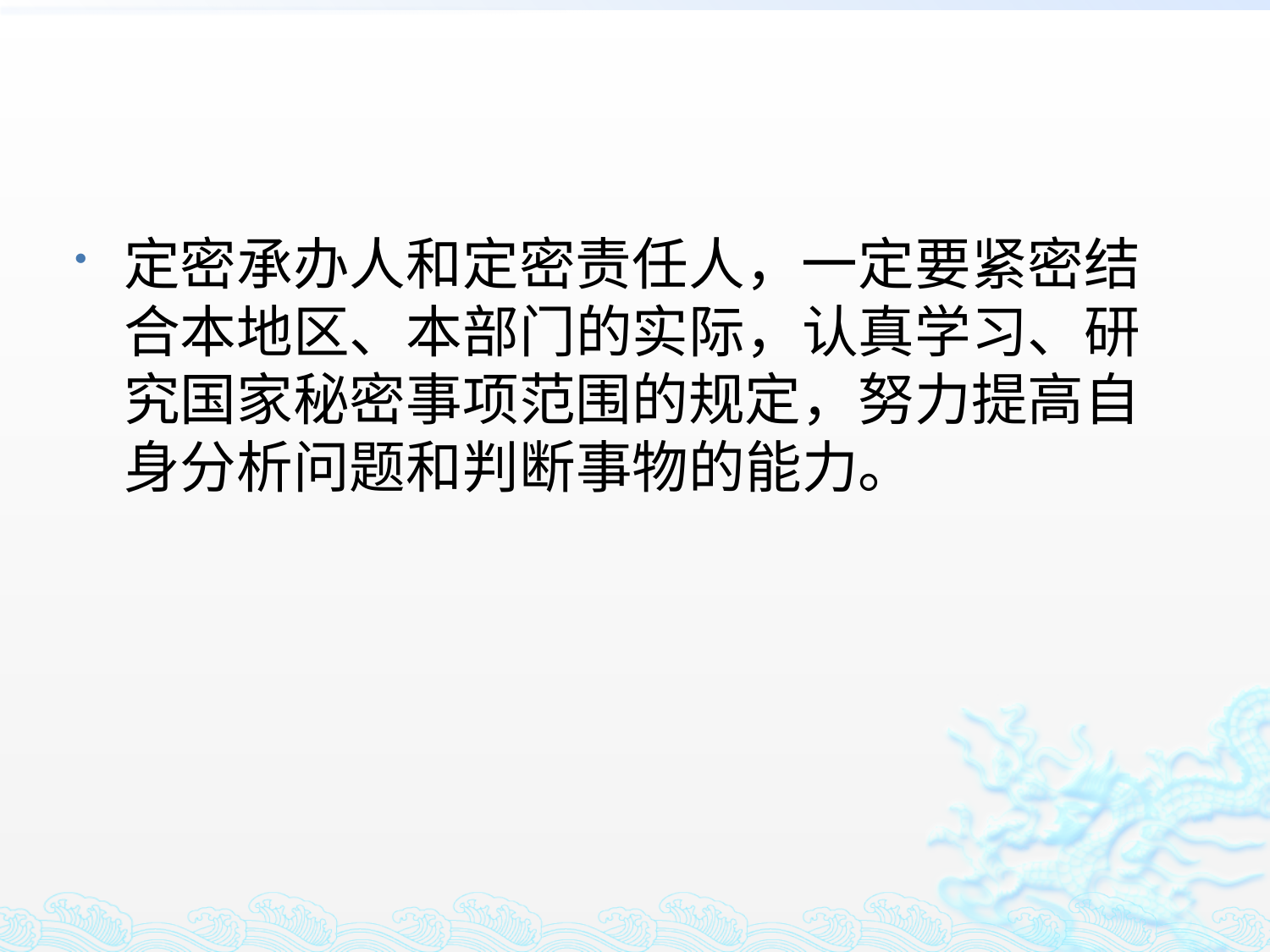

#
定密承办人和定密责任人，一定要紧密结合本地区、本部门的实际，认真学习、研究国家秘密事项范围的规定，努力提高自身分析问题和判断事物的能力。